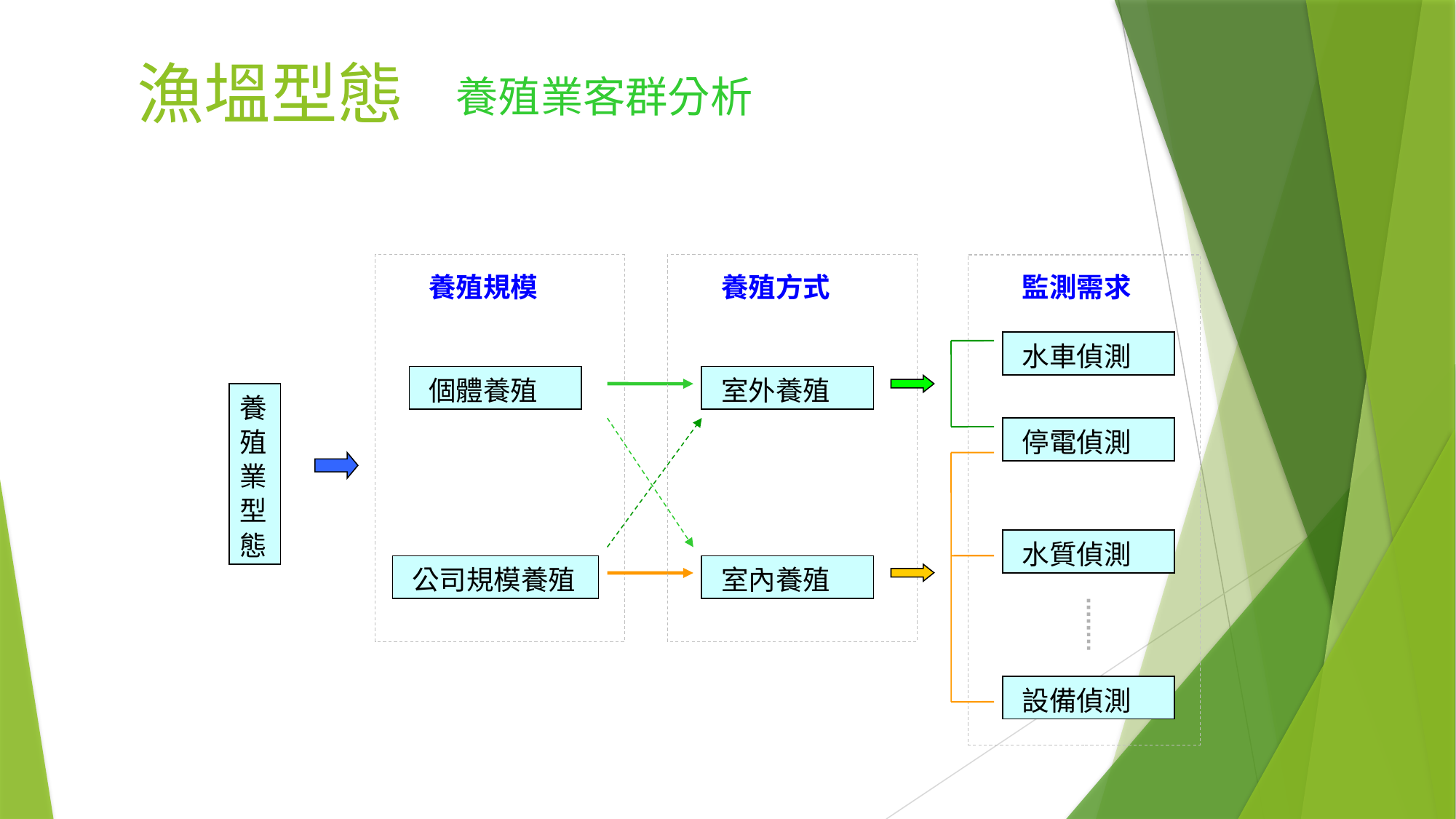

# 漁塭型態
    養殖業客群分析

養殖規模
養殖方式
監測需求

水車偵測

個體養殖

室外養殖

養殖業型態

停電偵測

水質偵測

公司規模養殖

室內養殖

設備偵測